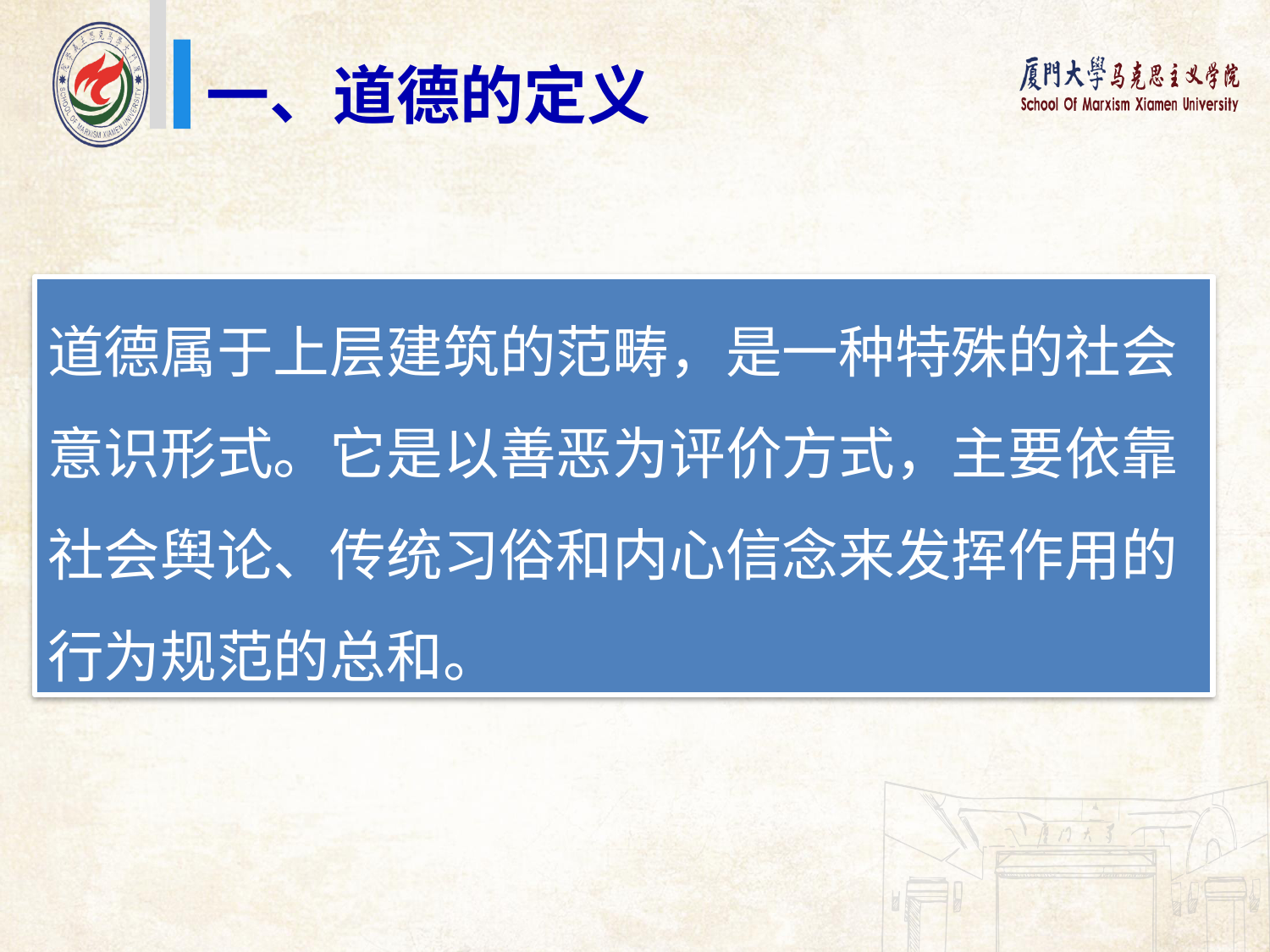

一、道德的定义
道德属于上层建筑的范畴，是一种特殊的社会意识形式。它是以善恶为评价方式，主要依靠社会舆论、传统习俗和内心信念来发挥作用的行为规范的总和。